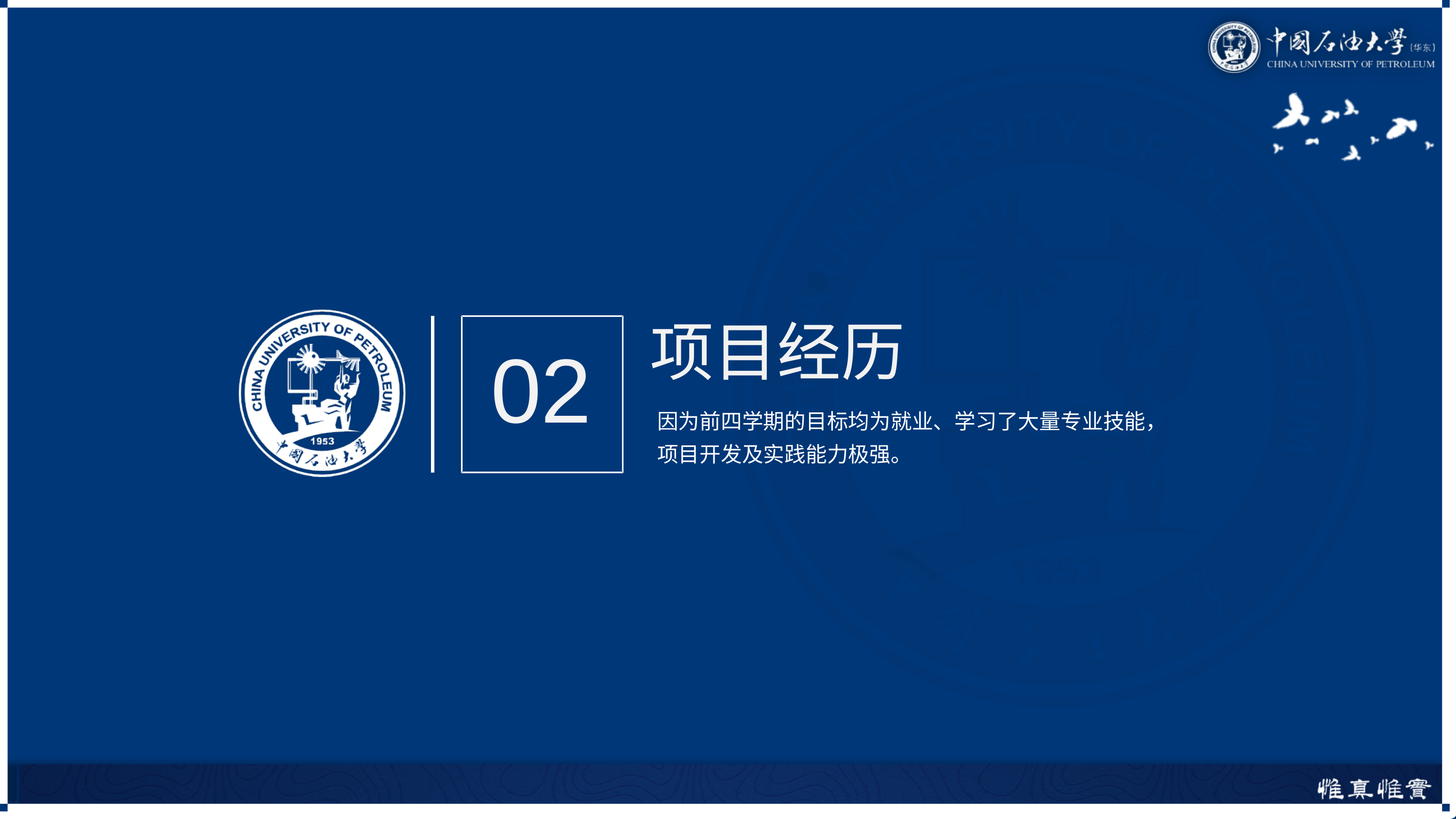

项目经历

02
因为前四学期的目标均为就业、学习了大量专业技能，
项目开发及实践能力极强。